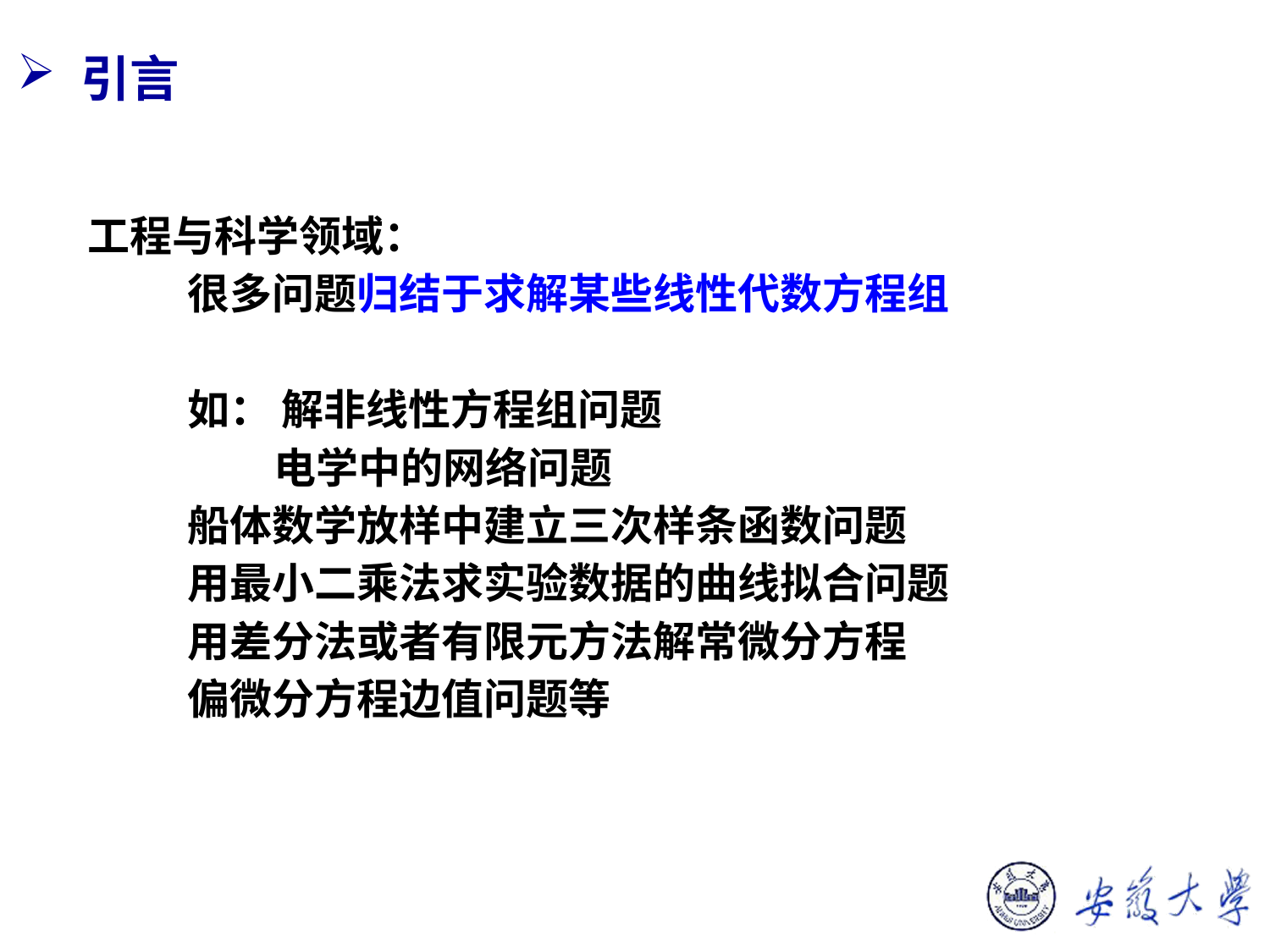

引言
工程与科学领域：
很多问题归结于求解某些线性代数方程组

如： 解非线性方程组问题
        电学中的网络问题
船体数学放样中建立三次样条函数问题
用最小二乘法求实验数据的曲线拟合问题
用差分法或者有限元方法解常微分方程
偏微分方程边值问题等